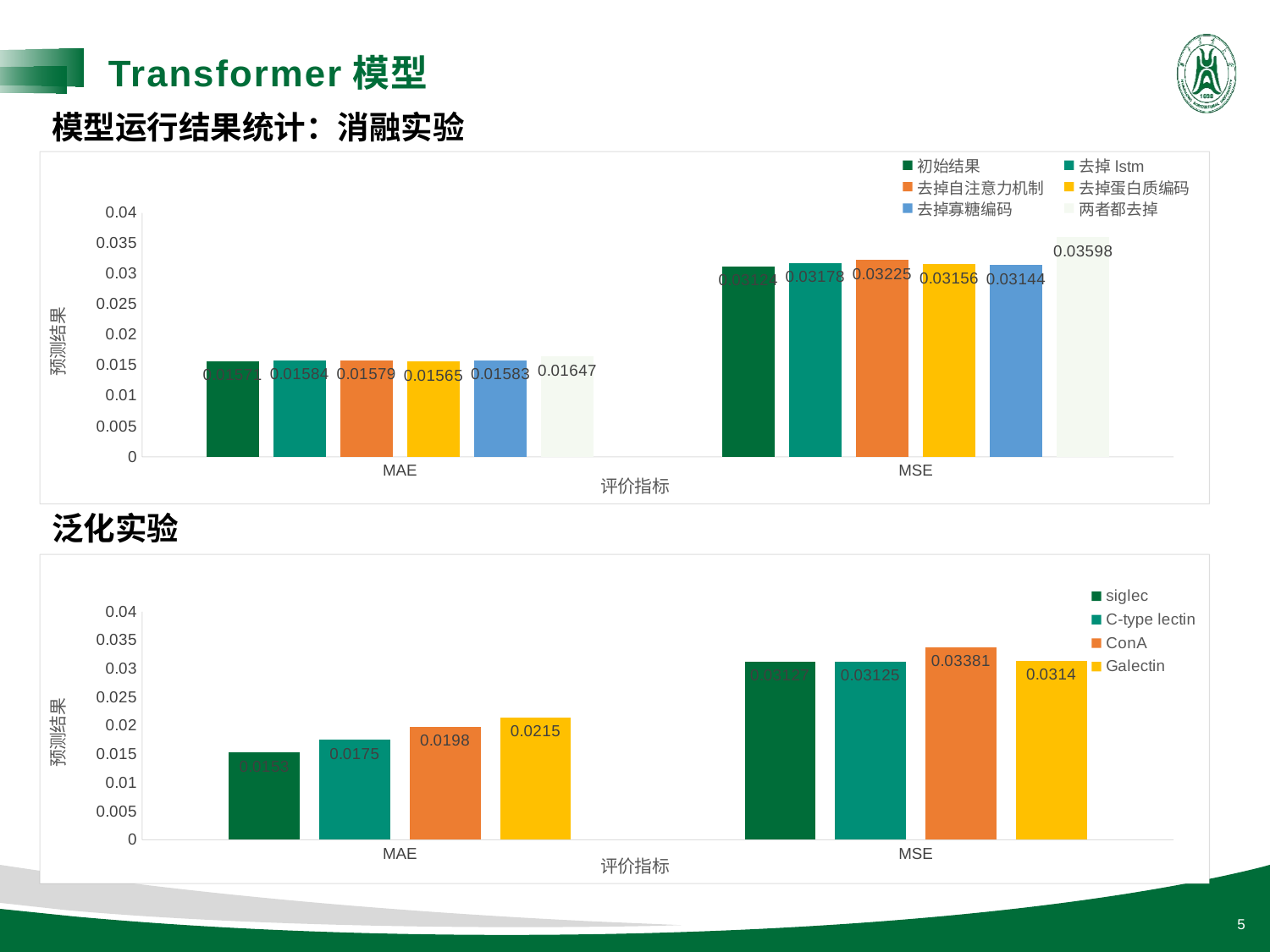

Transformer模型
模型运行结果统计：消融实验

### Chart

| Category | 初始结果 | 去掉lstm | 去掉自注意力机制 | 去掉蛋白质编码 | 去掉寡糖编码 | 两者都去掉 |
|---|---|---|---|---|---|---|
| MAE | 0.01571 | 0.01584 | 0.01579 | 0.01565 | 0.01583 | 0.01647 |
| MSE | 0.03124 | 0.03178 | 0.03225 | 0.03156 | 0.03144 | 0.03598 |
泛化实验

### Chart

| Category | siglec | C-type lectin | ConA | Galectin |
|---|---|---|---|---|
| MAE | 0.0153 | 0.0175 | 0.0198 | 0.0215 |
| MSE | 0.03127 | 0.03125 | 0.03381 | 0.0314 |
5